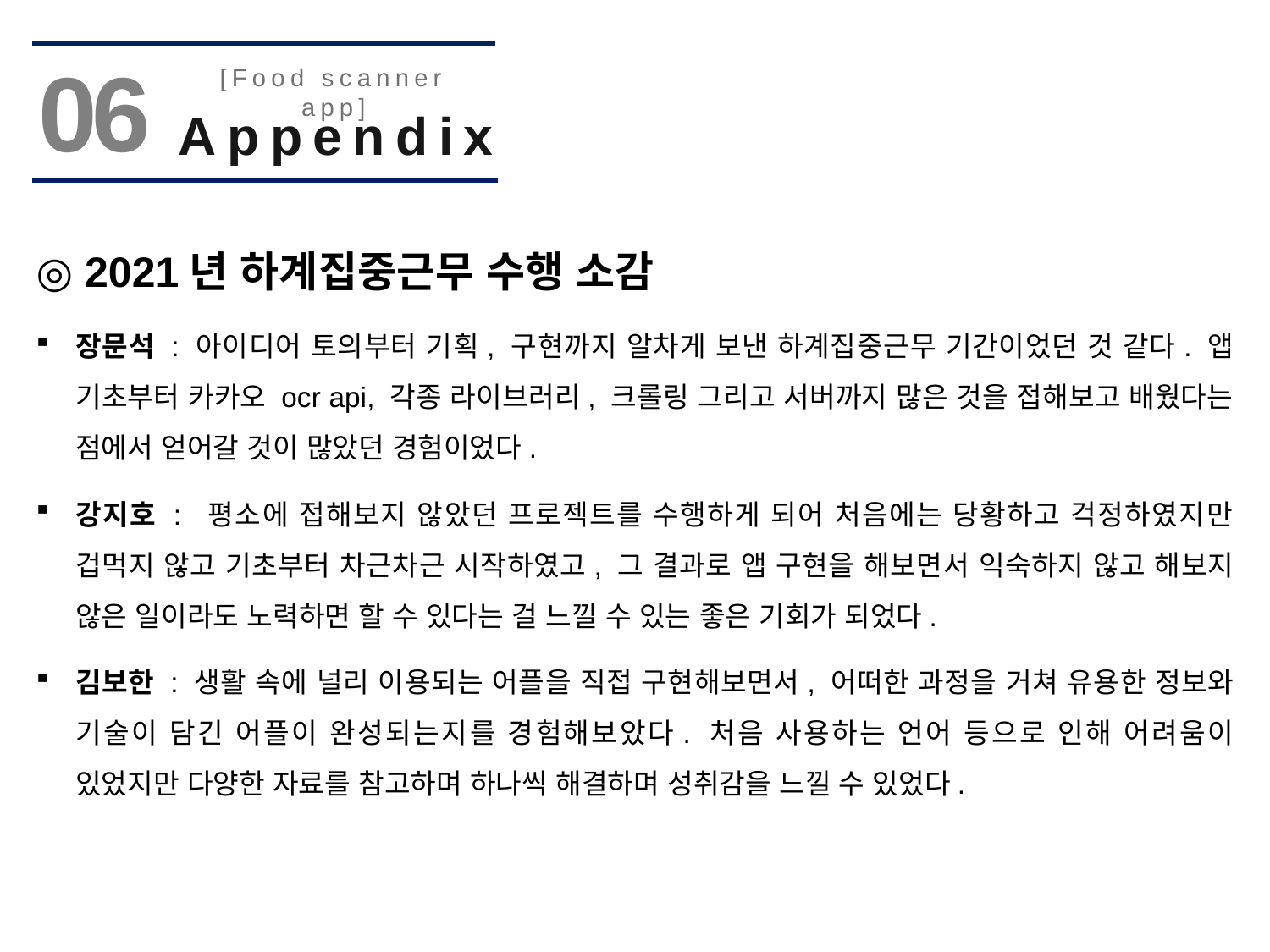

06
[Food scanner app]
Appendix
◎ 2021년 하계집중근무 수행 소감

장문석 : 아이디어 토의부터 기획, 구현까지 알차게 보낸 하계집중근무 기간이었던 것 같다. 앱 기초부터 카카오 ocr api, 각종 라이브러리, 크롤링 그리고 서버까지 많은 것을 접해보고 배웠다는 점에서 얻어갈 것이 많았던 경험이었다.

강지호 :  평소에 접해보지 않았던 프로젝트를 수행하게 되어 처음에는 당황하고 걱정하였지만 겁먹지 않고 기초부터 차근차근 시작하였고, 그 결과로 앱 구현을 해보면서 익숙하지 않고 해보지 않은 일이라도 노력하면 할 수 있다는 걸 느낄 수 있는 좋은 기회가 되었다.

김보한 : 생활 속에 널리 이용되는 어플을 직접 구현해보면서, 어떠한 과정을 거쳐 유용한 정보와 기술이 담긴 어플이 완성되는지를 경험해보았다. 처음 사용하는 언어 등으로 인해 어려움이 있었지만 다양한 자료를 참고하며 하나씩 해결하며 성취감을 느낄 수 있었다.